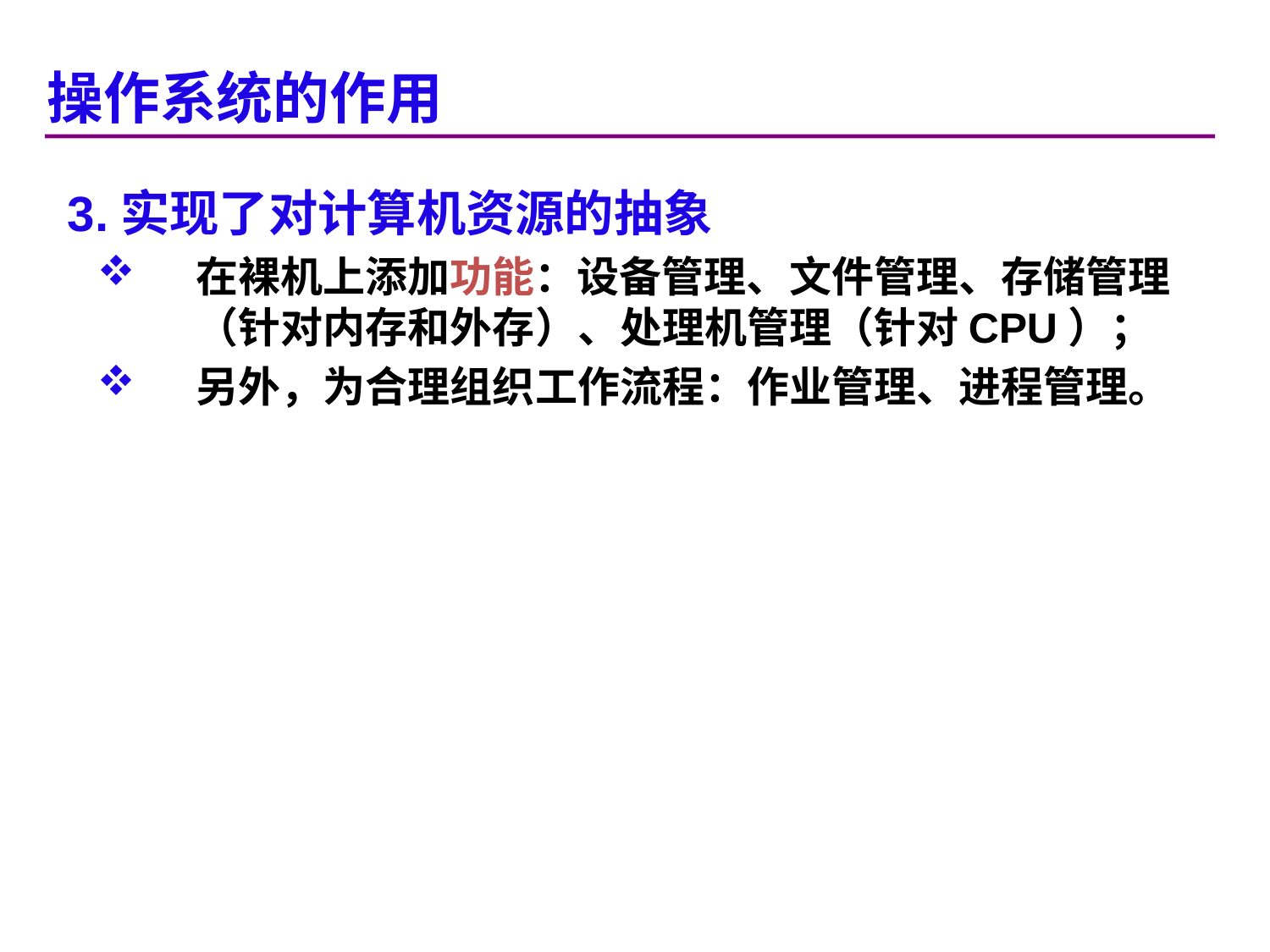

操作系统的作用

3.实现了对计算机资源的抽象
在裸机上添加功能：设备管理、文件管理、存储管理（针对内存和外存）、处理机管理（针对CPU）；
另外，为合理组织工作流程：作业管理、进程管理。